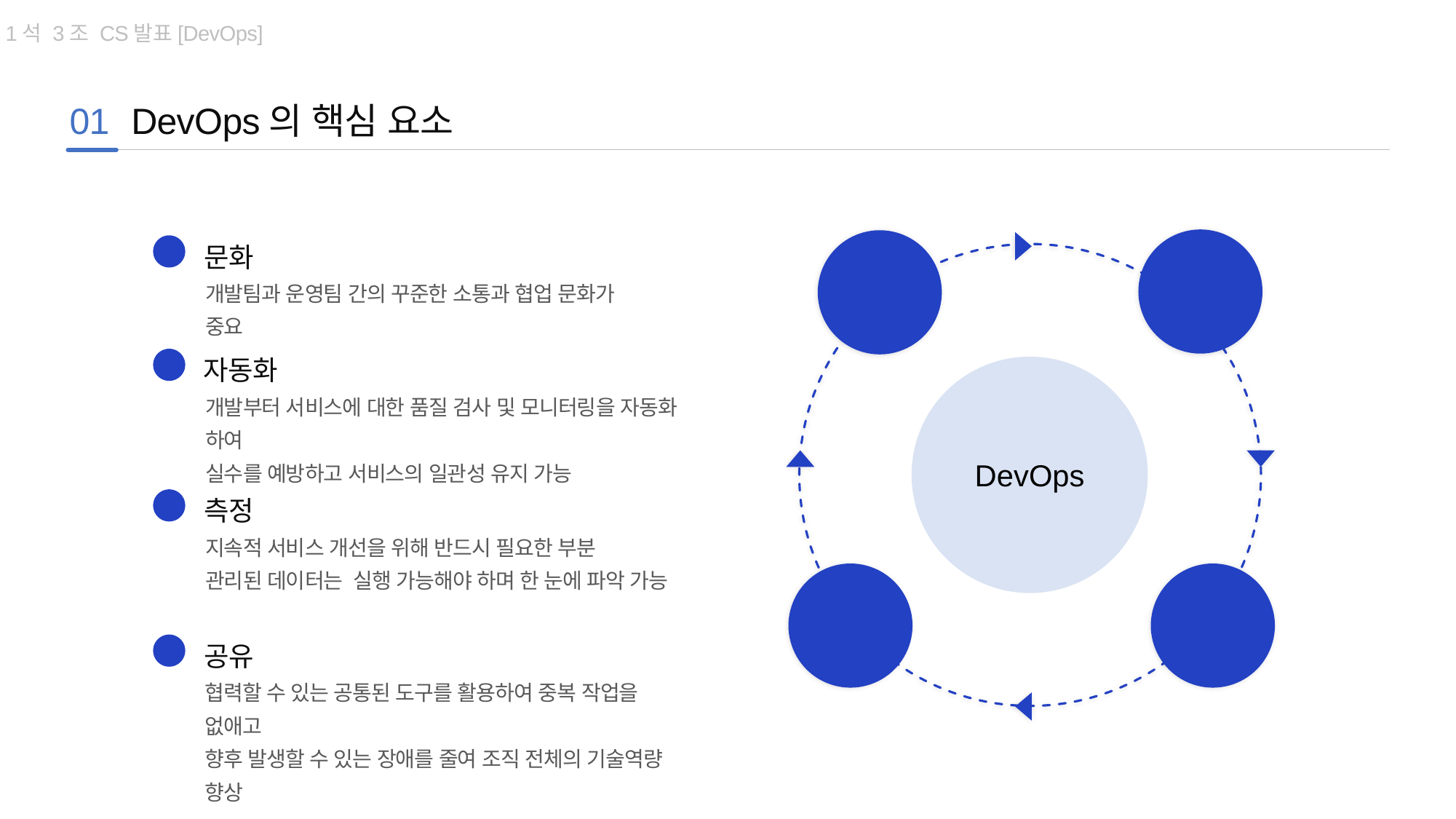

1석 3조 CS발표[DevOps]
01
DevOps의 핵심 요소
자동화
문화
문화
01

개발팀과 운영팀 간의 꾸준한 소통과 협업 문화가 중요
자동화
02

DevOps

개발부터 서비스에 대한 품질 검사 및 모니터링을 자동화 하여
실수를 예방하고 서비스의 일관성 유지 가능

측정
03
지속적 서비스 개선을 위해 반드시 필요한 부분
관리된 데이터는  실행 가능해야 하며 한 눈에 파악 가능
공유
측정
공유
04
협력할 수 있는 공통된 도구를 활용하여 중복 작업을 없애고
향후 발생할 수 있는 장애를 줄여 조직 전체의 기술역량 향상